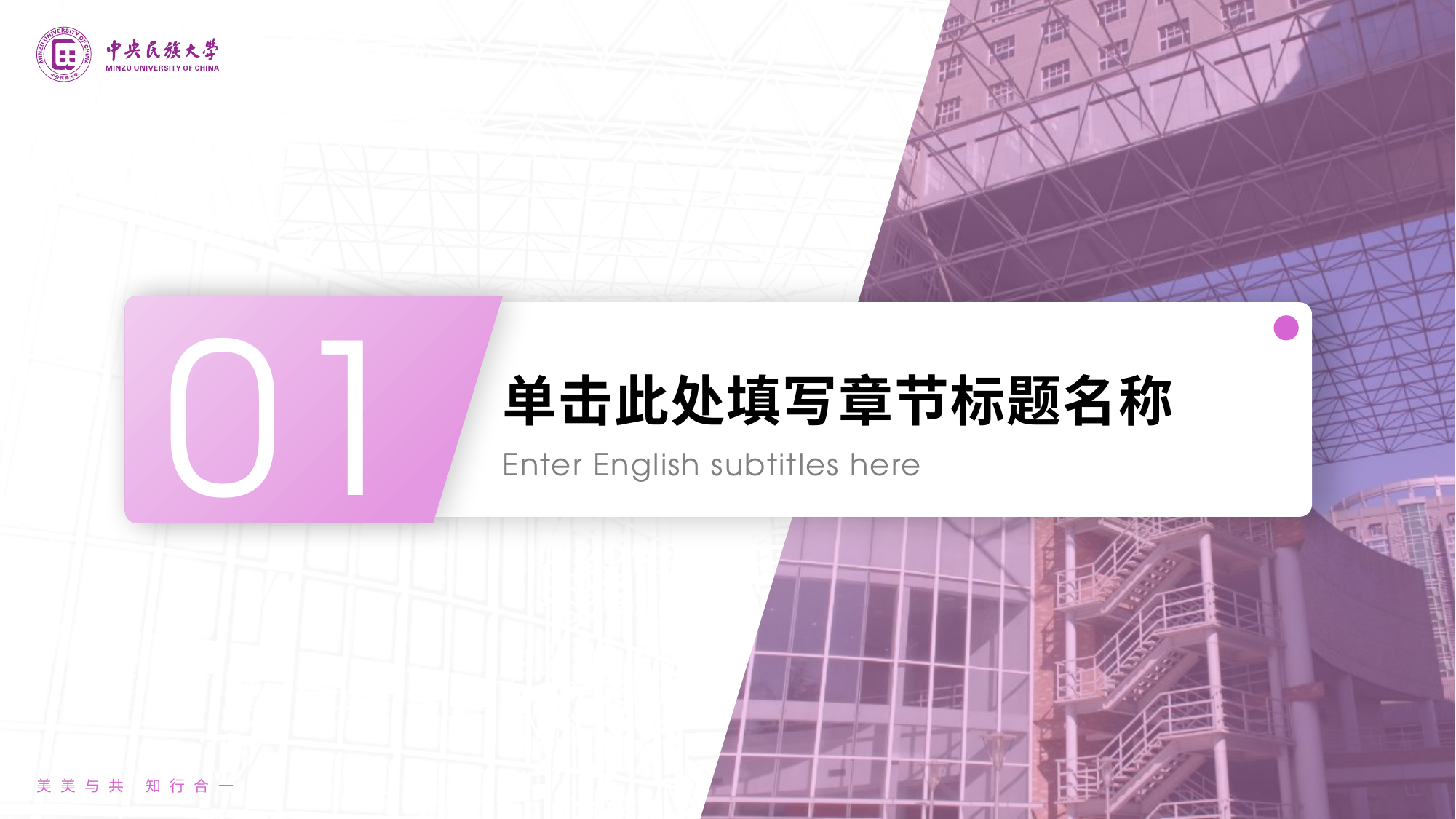

01
# 单击此处填写章节标题名称
Enter English subtitles here
美美与共 知行合一